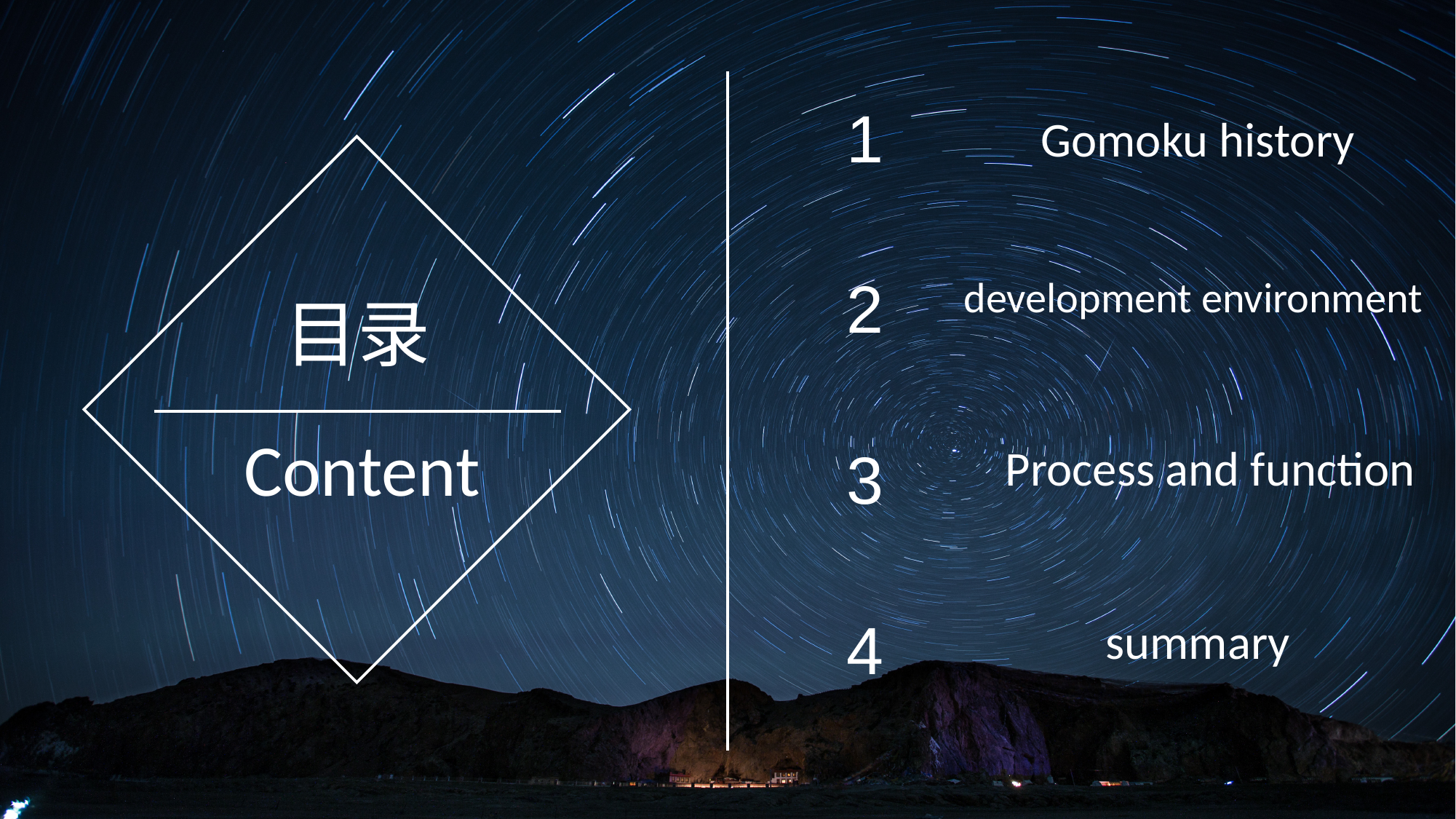

Gomoku history

目录
development environment

Content
Process and function
summary